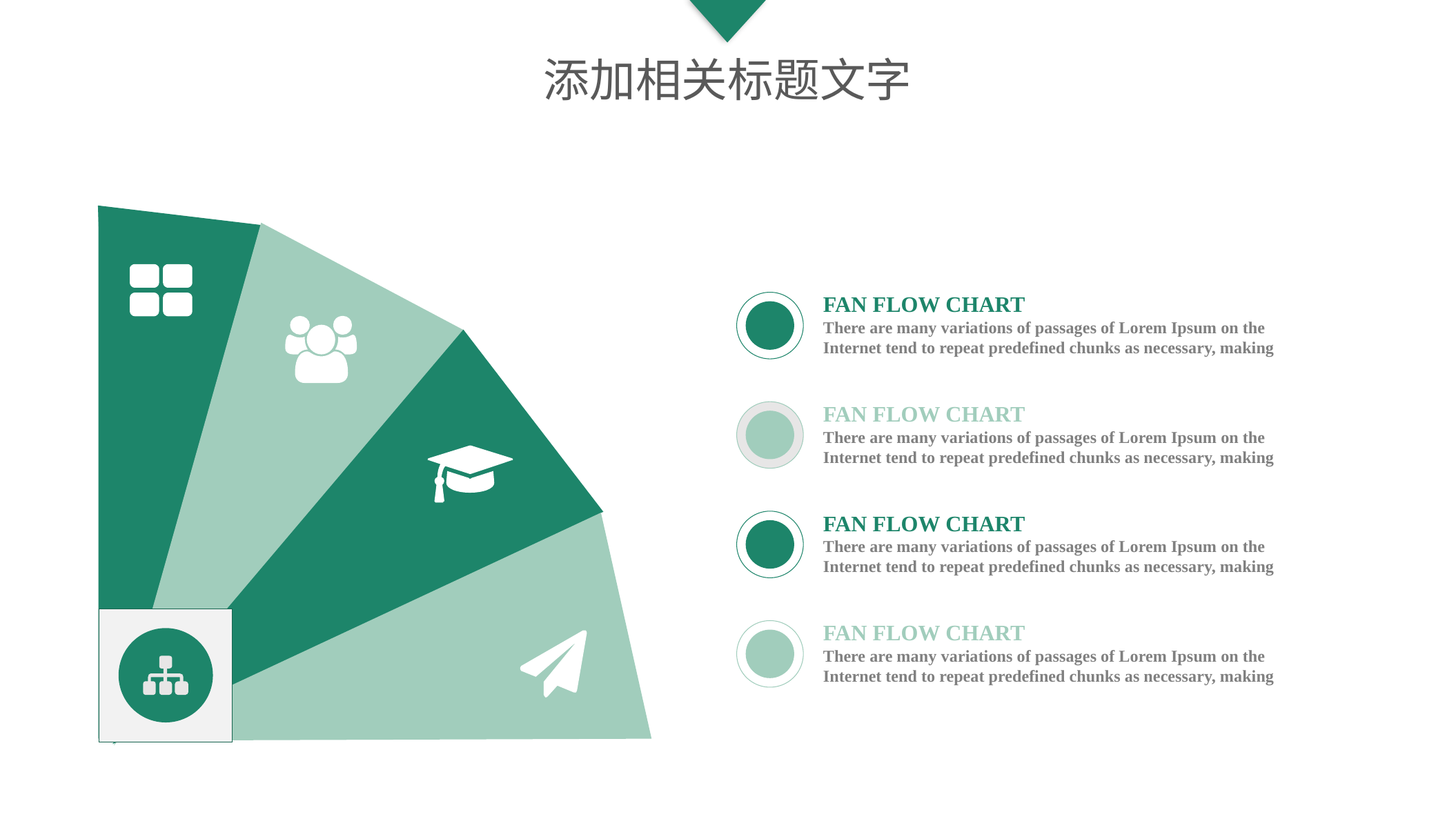

添加相关标题文字

FAN FLOW CHART
There are many variations of passages of Lorem Ipsum on the Internet tend to repeat predefined chunks as necessary, making

FAN FLOW CHART
There are many variations of passages of Lorem Ipsum on the Internet tend to repeat predefined chunks as necessary, making

FAN FLOW CHART
There are many variations of passages of Lorem Ipsum on the Internet tend to repeat predefined chunks as necessary, making

FAN FLOW CHART
There are many variations of passages of Lorem Ipsum on the Internet tend to repeat predefined chunks as necessary, making